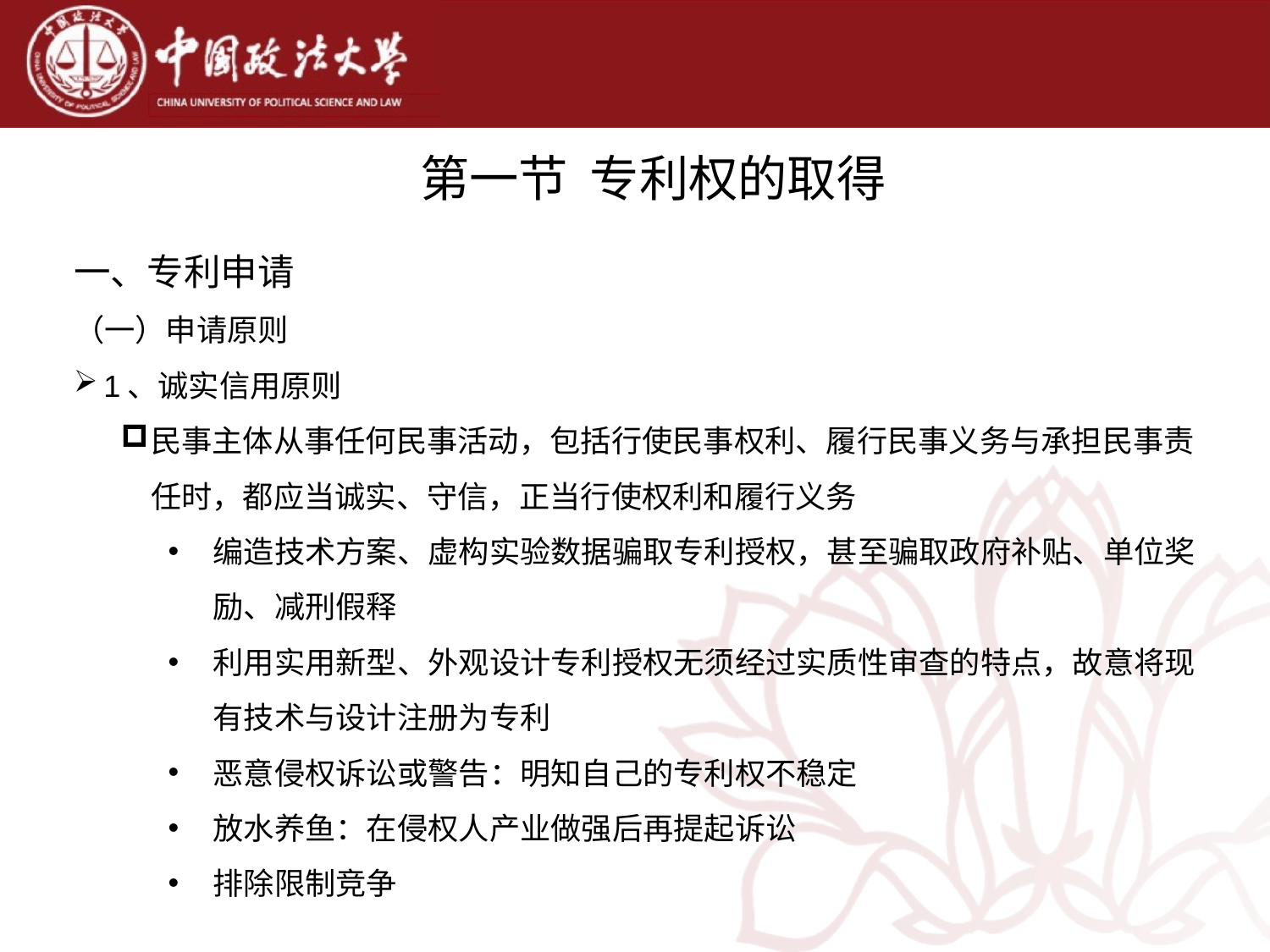

# 第一节  专利权的取得
一、专利申请
（一）申请原则
1、诚实信用原则
民事主体从事任何民事活动，包括行使民事权利、履行民事义务与承担民事责任时，都应当诚实、守信，正当行使权利和履行义务
编造技术方案、虚构实验数据骗取专利授权，甚至骗取政府补贴、单位奖励、减刑假释
利用实用新型、外观设计专利授权无须经过实质性审查的特点，故意将现有技术与设计注册为专利
恶意侵权诉讼或警告：明知自己的专利权不稳定
放水养鱼：在侵权人产业做强后再提起诉讼
排除限制竞争